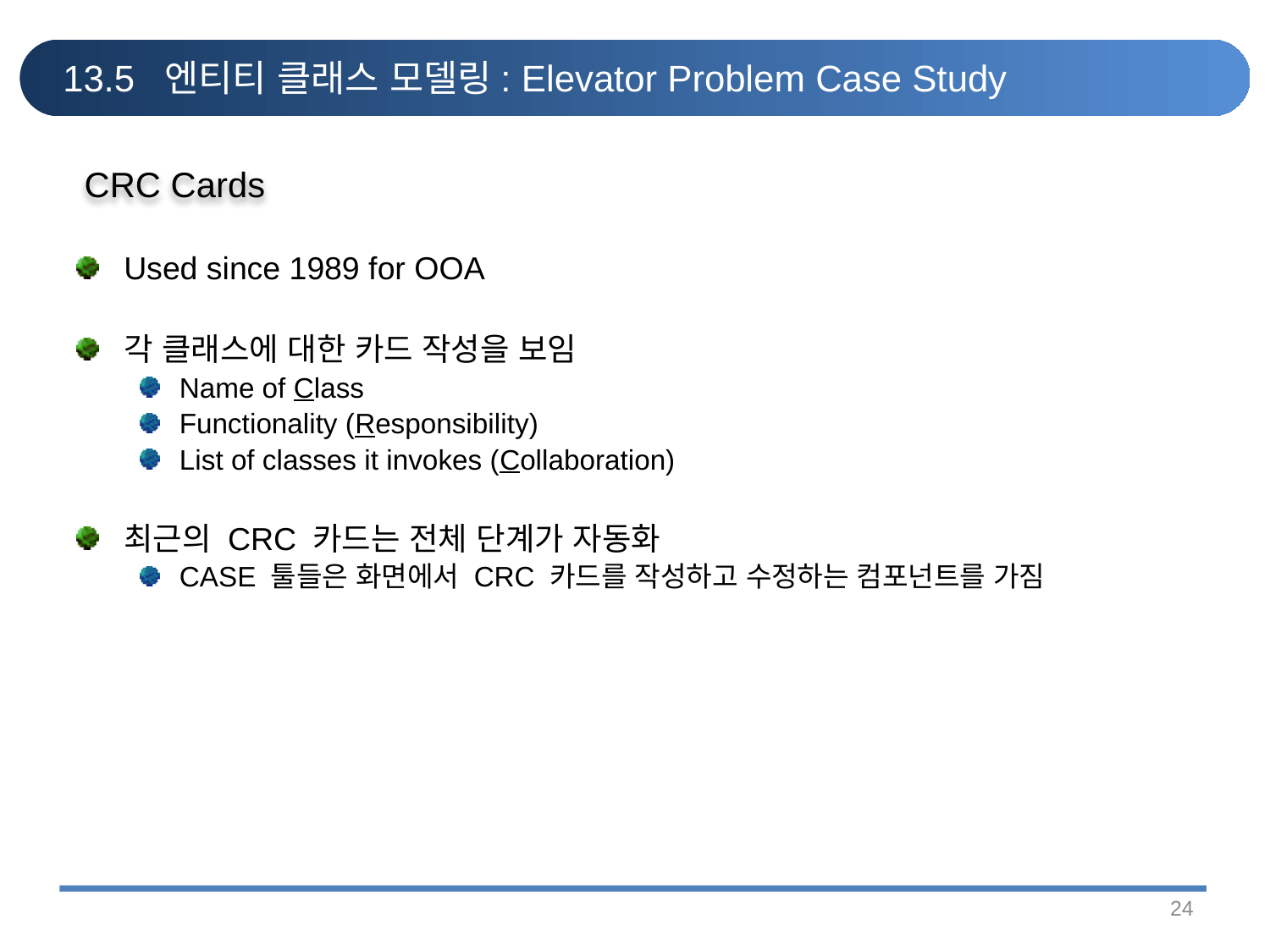

# 13.5  엔티티 클래스 모델링: Elevator Problem Case Study
CRC Cards
Used since 1989 for OOA

각 클래스에 대한 카드 작성을 보임
Name of Class
Functionality (Responsibility)
List of classes it invokes (Collaboration)

최근의 CRC 카드는 전체 단계가 자동화
CASE 툴들은 화면에서 CRC 카드를 작성하고 수정하는 컴포넌트를 가짐
24